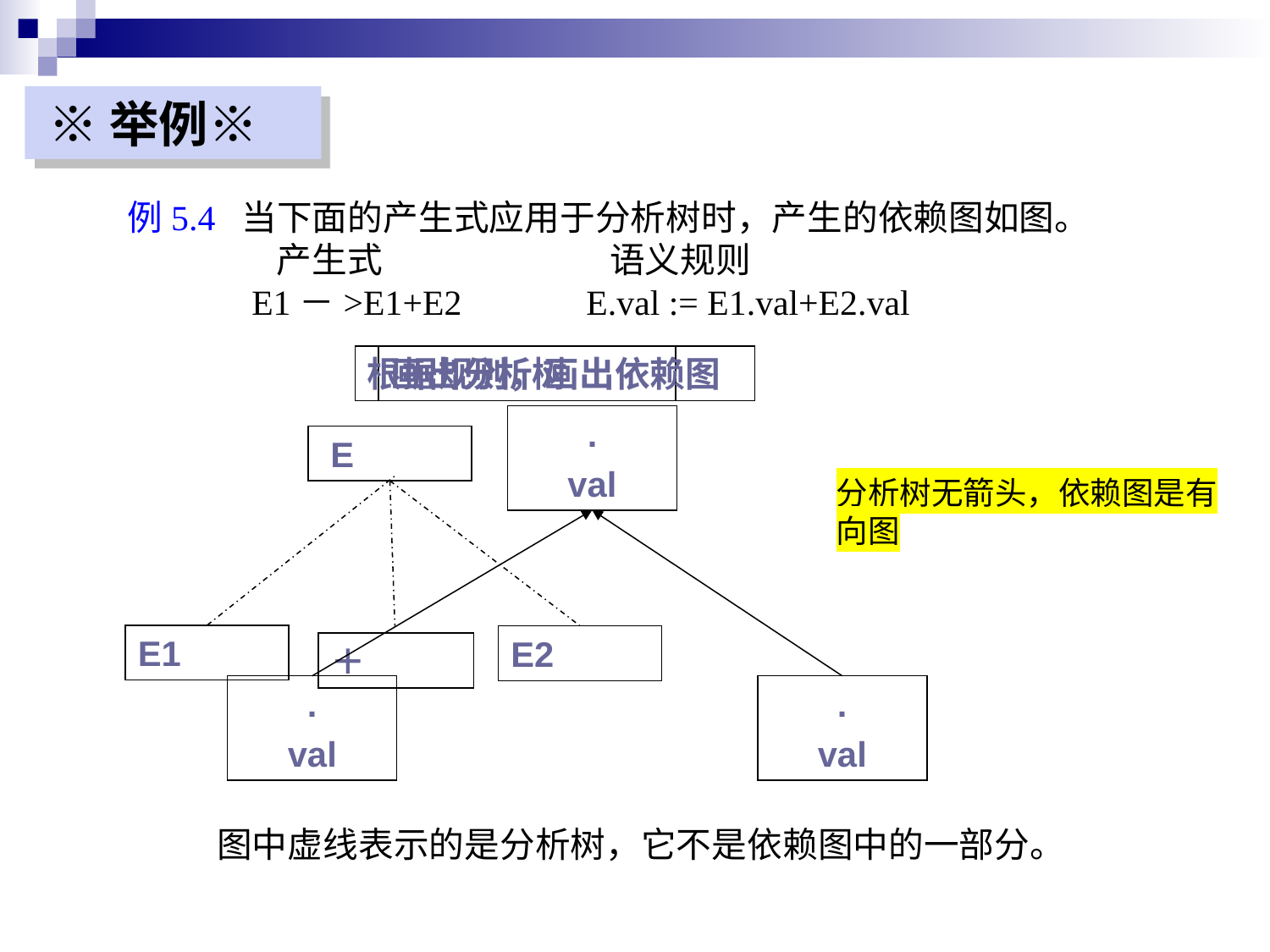

※举例※
例5.4  当下面的产生式应用于分析树时，产生的依赖图如图。
                  产生式                             语义规则
              E1－>E1+E2              E.val := E1.val+E2.val
根据规则，画出依赖图
画出分析树
.
val
 E
分析树无箭头，依赖图是有向图
E1
E2
＋
.
val
.
val
图中虚线表示的是分析树，它不是依赖图中的一部分。
26